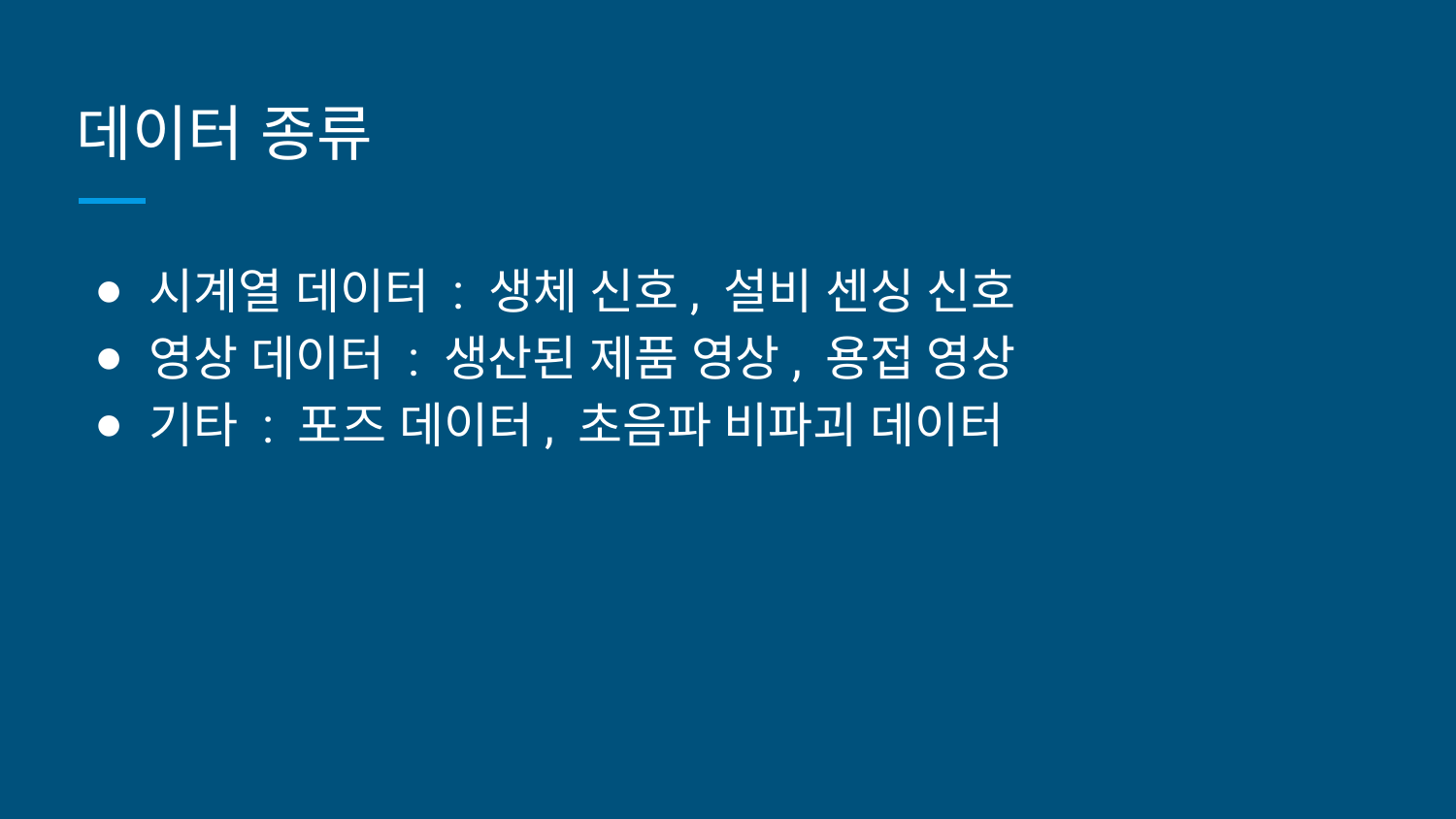

# 데이터 종류
시계열 데이터 : 생체 신호, 설비 센싱 신호
영상 데이터 : 생산된 제품 영상, 용접 영상
기타 : 포즈 데이터, 초음파 비파괴 데이터